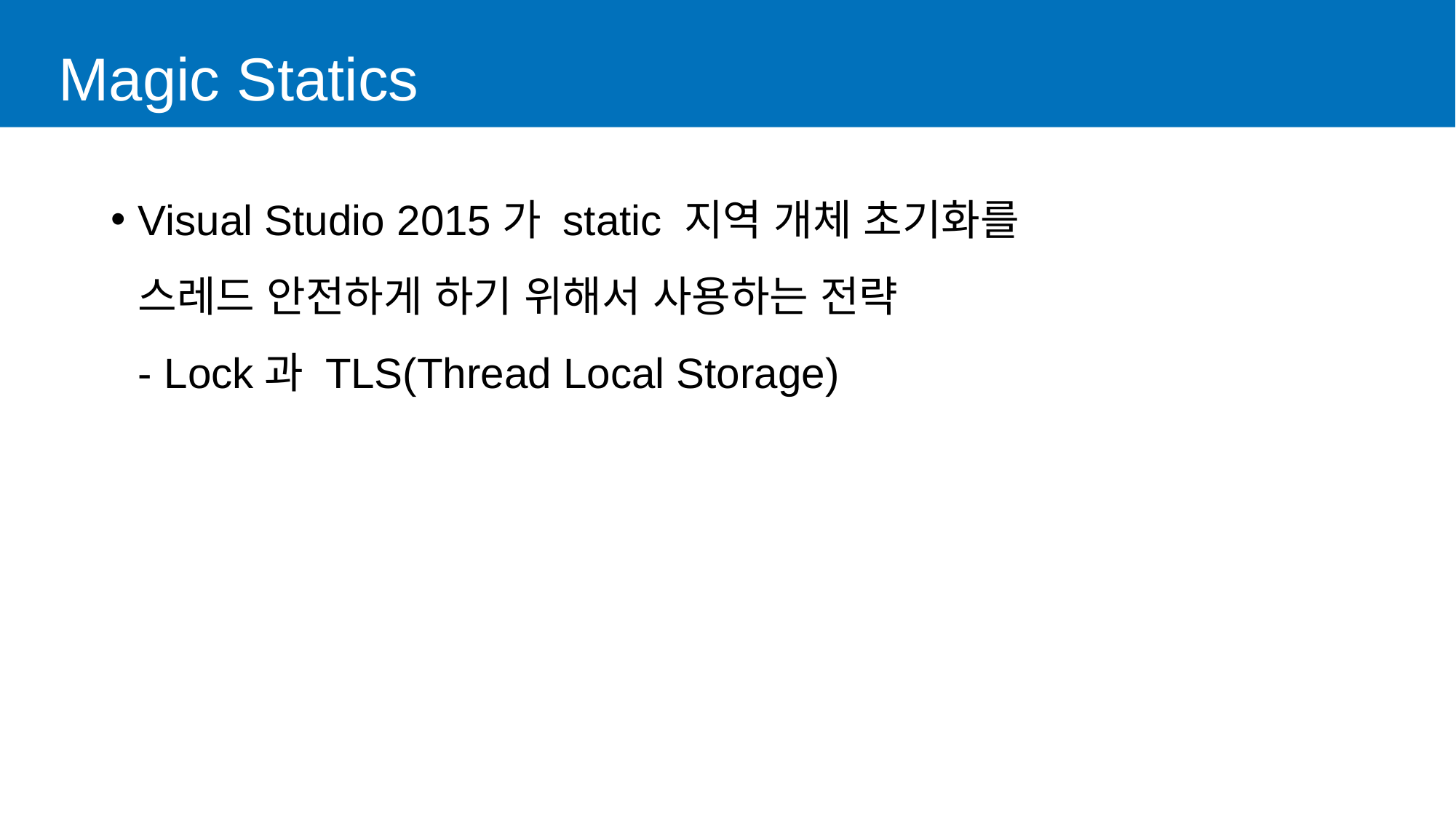

# Magic Statics
Visual Studio 2015가 static 지역 개체 초기화를
스레드 안전하게 하기 위해서 사용하는 전략
- Lock과 TLS(Thread Local Storage)